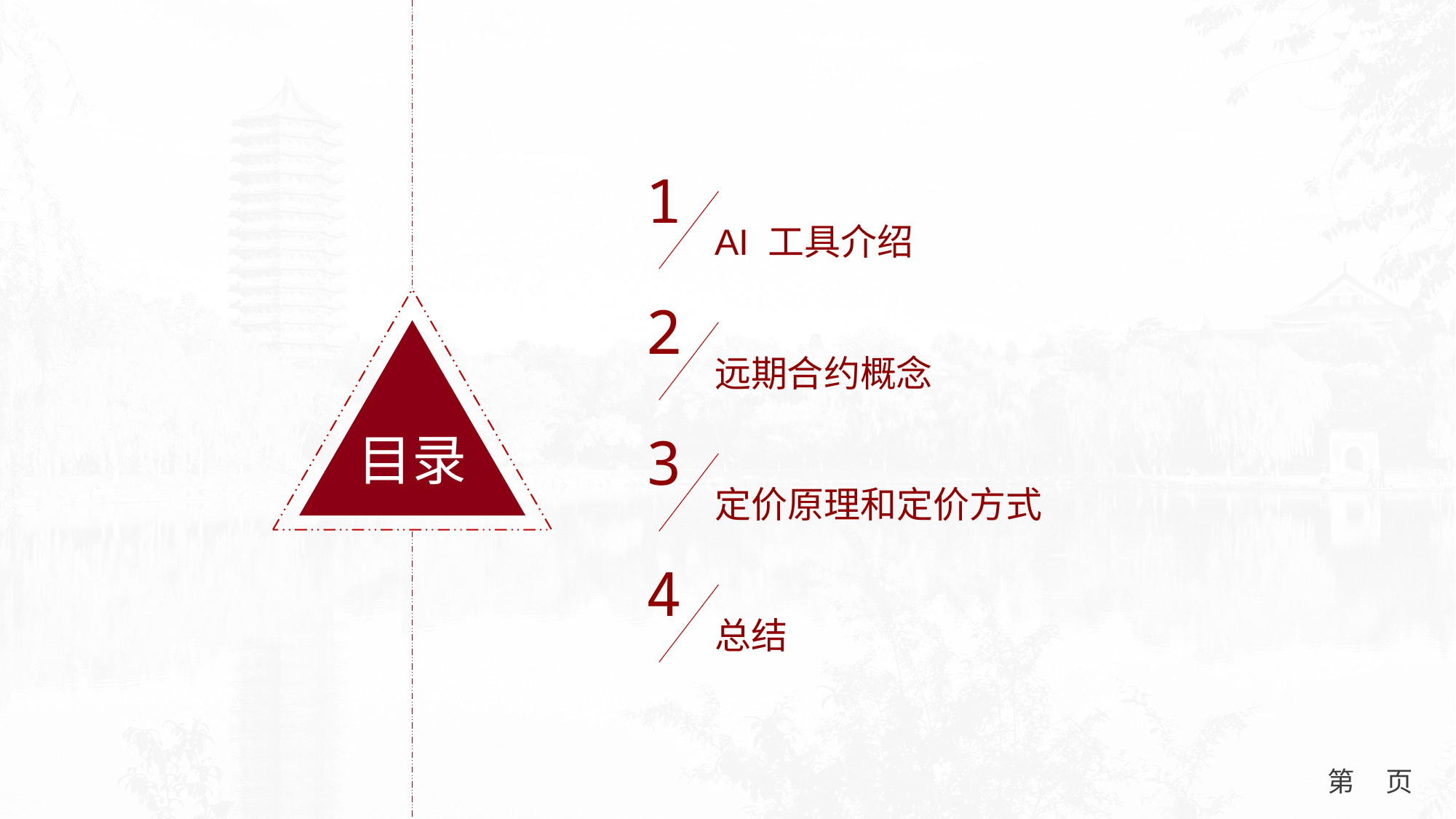

1
AI 工具介绍
2

目录
远期合约概念
3
定价原理和定价方式
4
总结
88